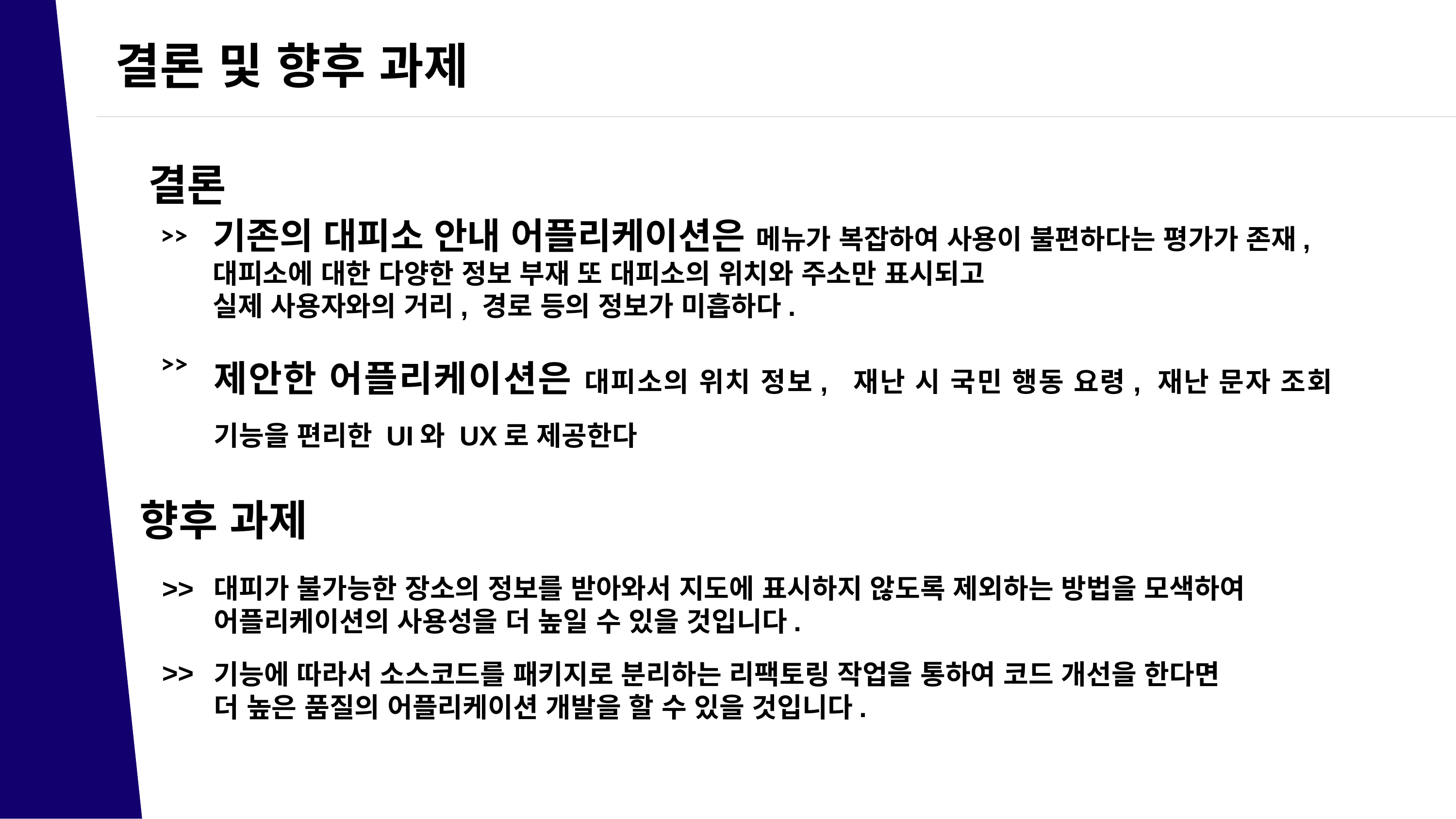

결론 및 향후 과제
결론
기존의 대피소 안내 어플리케이션은 메뉴가 복잡하여 사용이 불편하다는 평가가 존재, 대피소에 대한 다양한 정보 부재 또 대피소의 위치와 주소만 표시되고
실제 사용자와의 거리, 경로 등의 정보가 미흡하다.
>>
제안한 어플리케이션은 대피소의 위치 정보,  재난 시 국민 행동 요령, 재난 문자 조회 기능을 편리한 UI와 UX로 제공한다
>>
향후 과제
대피가 불가능한 장소의 정보를 받아와서 지도에 표시하지 않도록 제외하는 방법을 모색하여 어플리케이션의 사용성을 더 높일 수 있을 것입니다.
>>
>>
기능에 따라서 소스코드를 패키지로 분리하는 리팩토링 작업을 통하여 코드 개선을 한다면
더 높은 품질의 어플리케이션 개발을 할 수 있을 것입니다.